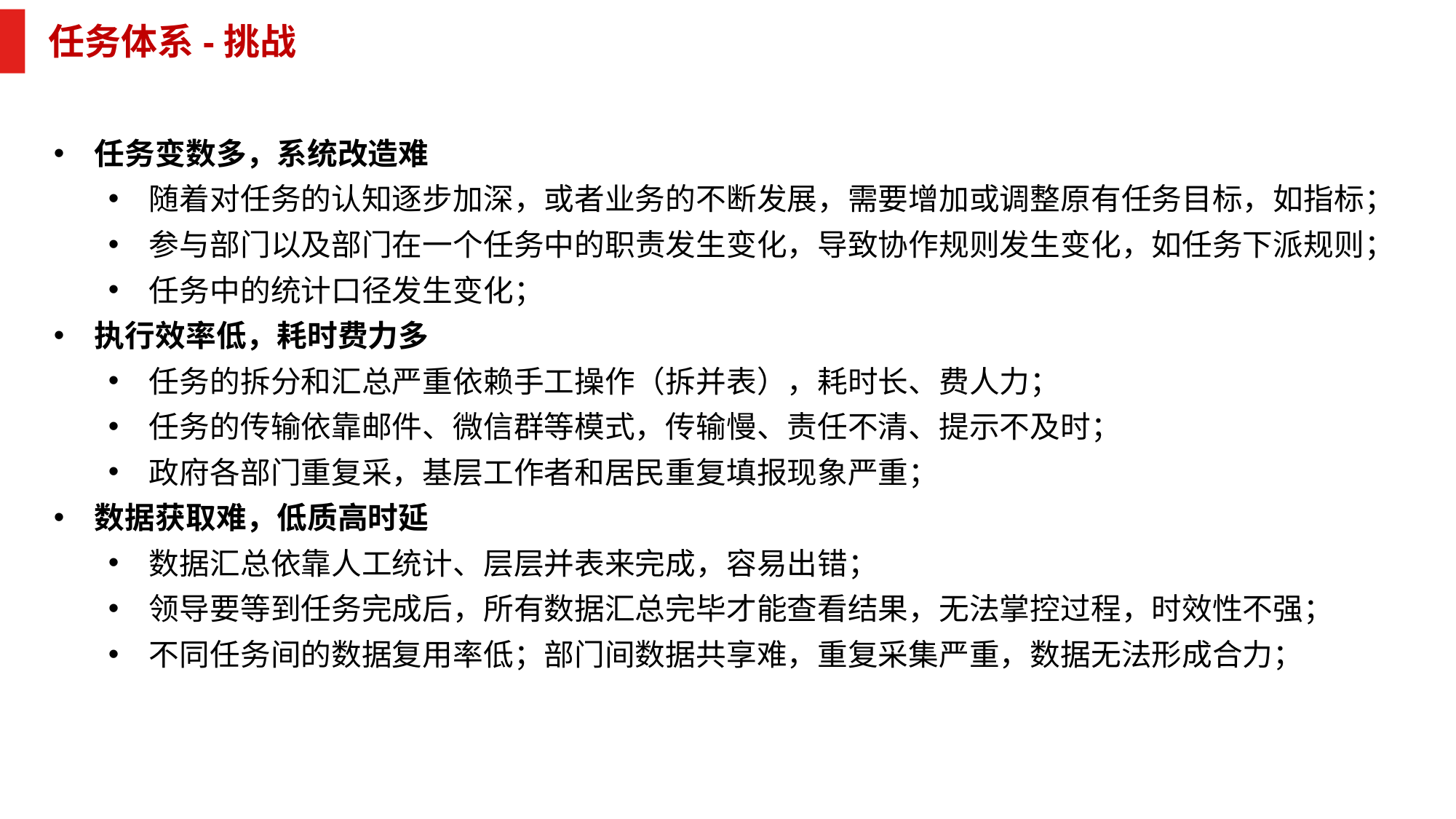

# 任务体系-挑战
任务变数多，系统改造难
随着对任务的认知逐步加深，或者业务的不断发展，需要增加或调整原有任务目标，如指标；
参与部门以及部门在一个任务中的职责发生变化，导致协作规则发生变化，如任务下派规则；
任务中的统计口径发生变化；
执行效率低，耗时费力多
任务的拆分和汇总严重依赖手工操作（拆并表），耗时长、费人力；
任务的传输依靠邮件、微信群等模式，传输慢、责任不清、提示不及时；
政府各部门重复采，基层工作者和居民重复填报现象严重；
数据获取难，低质高时延
数据汇总依靠人工统计、层层并表来完成，容易出错；
领导要等到任务完成后，所有数据汇总完毕才能查看结果，无法掌控过程，时效性不强；
不同任务间的数据复用率低；部门间数据共享难，重复采集严重，数据无法形成合力；